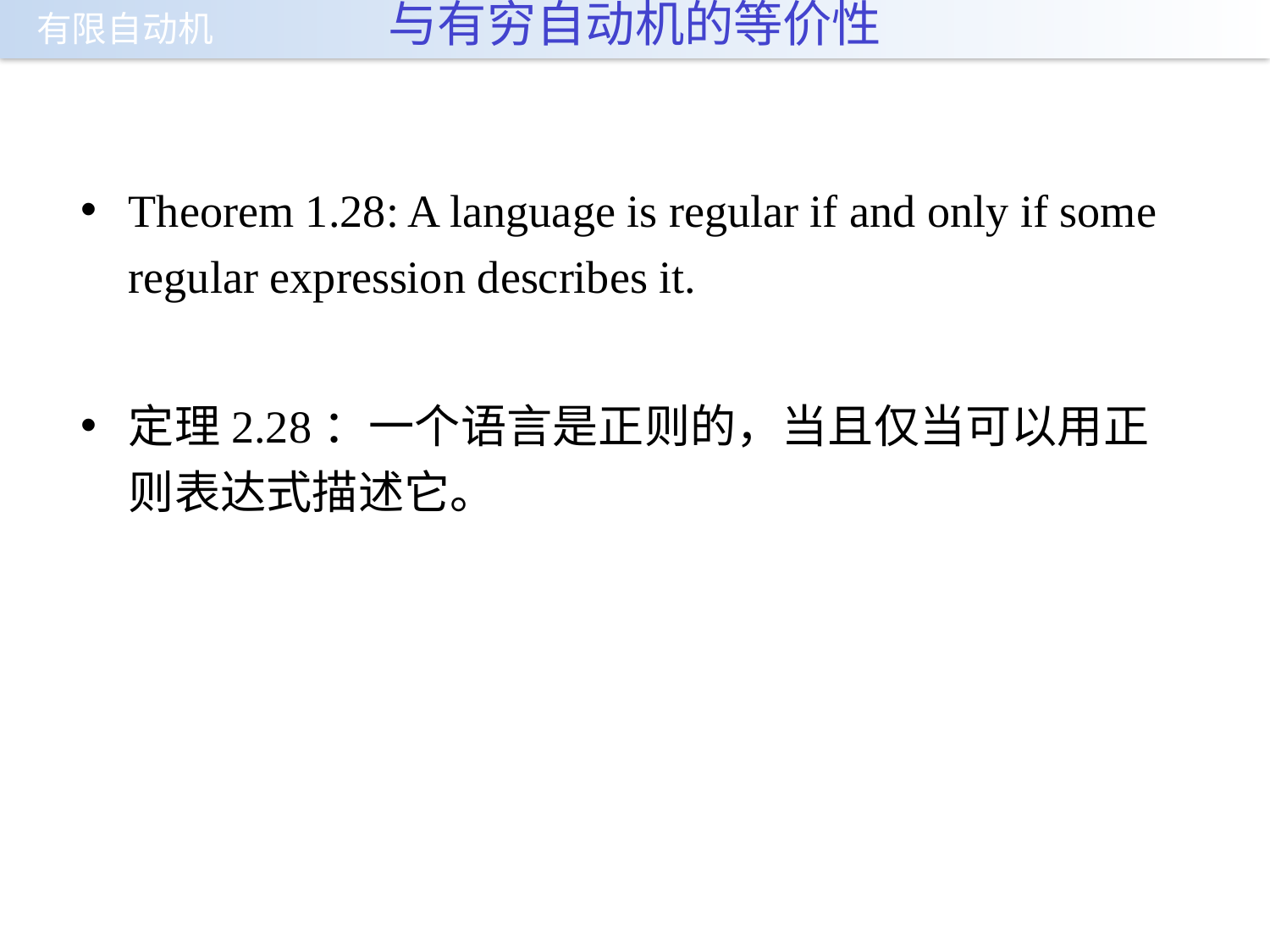

# 与有穷自动机的等价性
Theorem 1.28: A language is regular if and only if some regular expression describes it.

定理2.28：一个语言是正则的，当且仅当可以用正则表达式描述它。